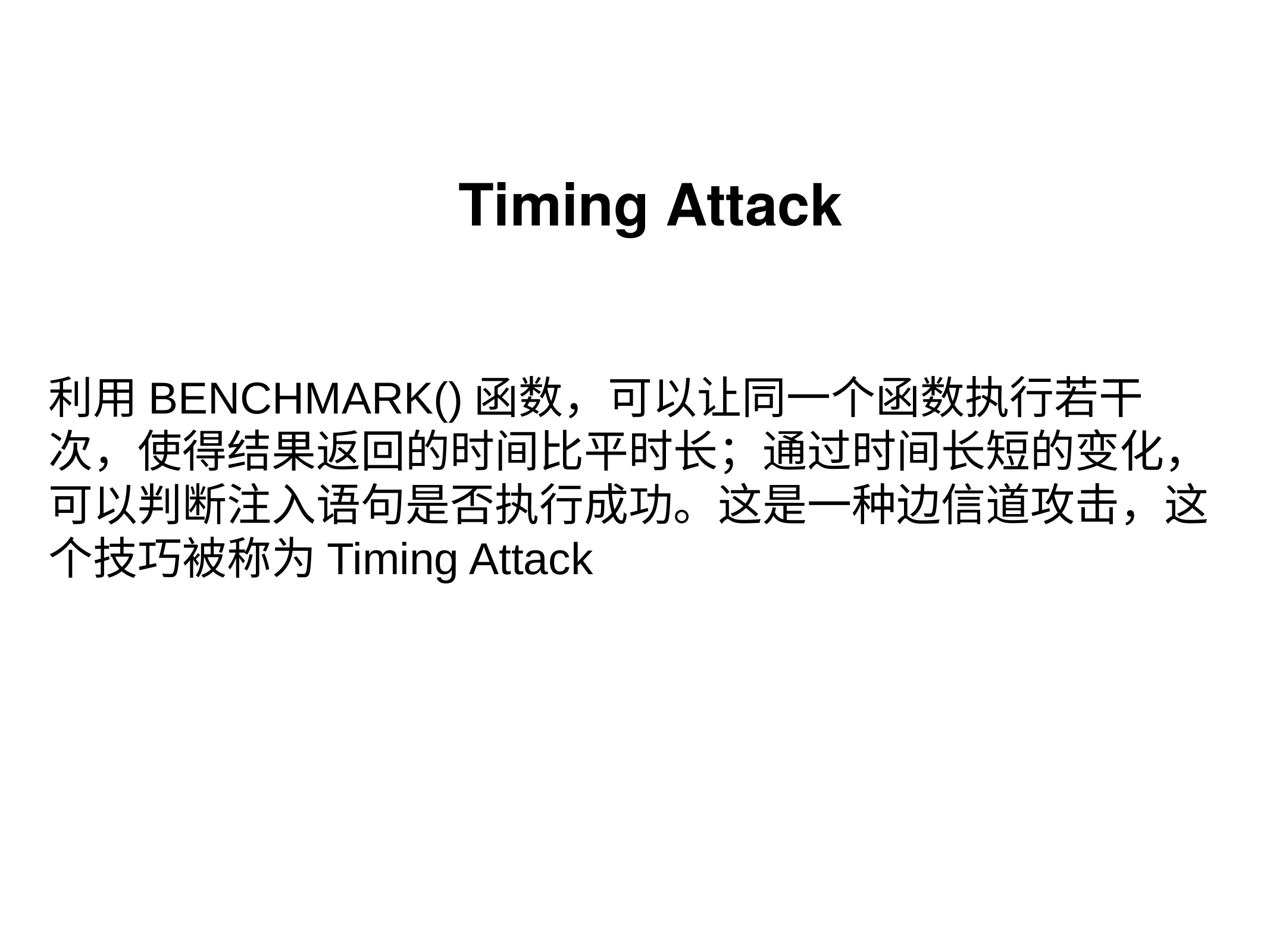

Timing Attack
利用BENCHMARK()函数，可以让同一个函数执行若干次，使得结果返回的时间比平时长；通过时间长短的变化，可以判断注入语句是否执行成功。这是一种边信道攻击，这个技巧被称为Timing Attack